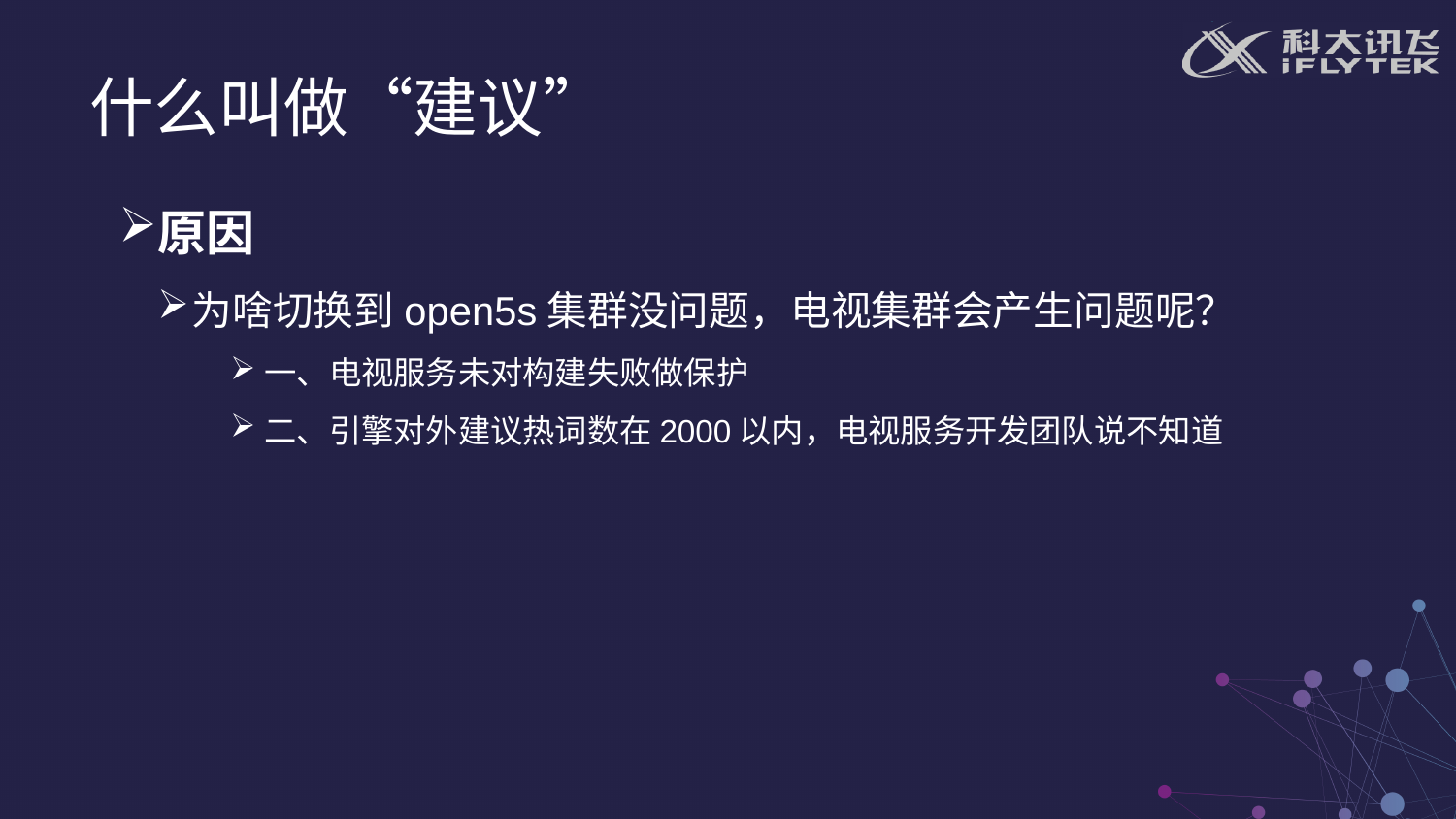

什么叫做“建议”
原因
为啥切换到open5s集群没问题，电视集群会产生问题呢？
一、电视服务未对构建失败做保护
二、引擎对外建议热词数在2000以内，电视服务开发团队说不知道